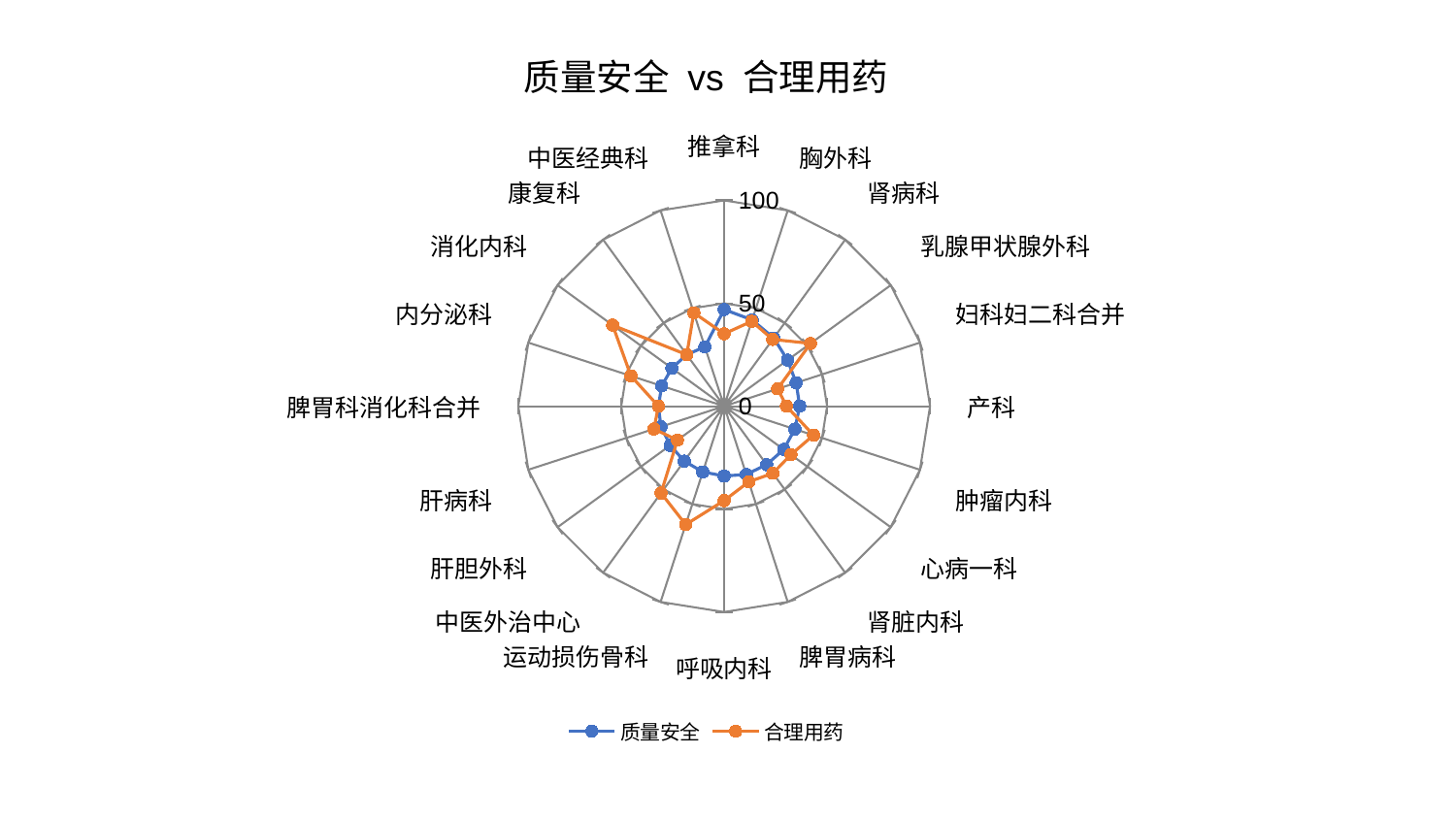

### Chart: 质量安全 vs 合理用药

| Category | 质量安全 | 合理用药 |
|---|---|---|
| 推拿科 | 46.97688171038636 | 35.17654466812664 |
| 胸外科 | 44.0624077213205 | 43.37349097224845 |
| 肾病科 | 40.97601979805489 | 40.106562514187836 |
| 乳腺甲状腺外科 | 38.08709583033759 | 51.90041045863434 |
| 妇科妇二科合并 | 36.779673840775345 | 27.331414986788843 |
| 产科 | 36.69744931246755 | 30.274544763753465 |
| 肿瘤内科 | 36.111715996243966 | 45.637317407194125 |
| 心病一科 | 35.77675389272137 | 40.07201770580257 |
| 肾脏内科 | 35.12330223916843 | 40.28465026383011 |
| 脾胃病科 | 34.86456781019413 | 38.65597986205474 |
| 呼吸内科 | 33.9443648679642 | 45.85235602430746 |
| 运动损伤骨科 | 33.602511241815975 | 60.49275727443726 |
| 中医外治中心 | 32.98602396671741 | 52.18829422770733 |
| 肝胆外科 | 32.40234491843003 | 28.07360531534051 |
| 肝病科 | 32.310021503407924 | 35.86144153257735 |
| 脾胃科消化科合并 | 31.93447921910992 | 31.959909941306556 |
| 内分泌科 | 31.901691743958658 | 47.619477238357426 |
| 消化内科 | 31.41207993338537 | 66.96464749154566 |
| 康复科 | 30.943759693864894 | 30.941959648935672 |
| 中医经典科 | 30.35028429620084 | 47.732041735205115 |
8